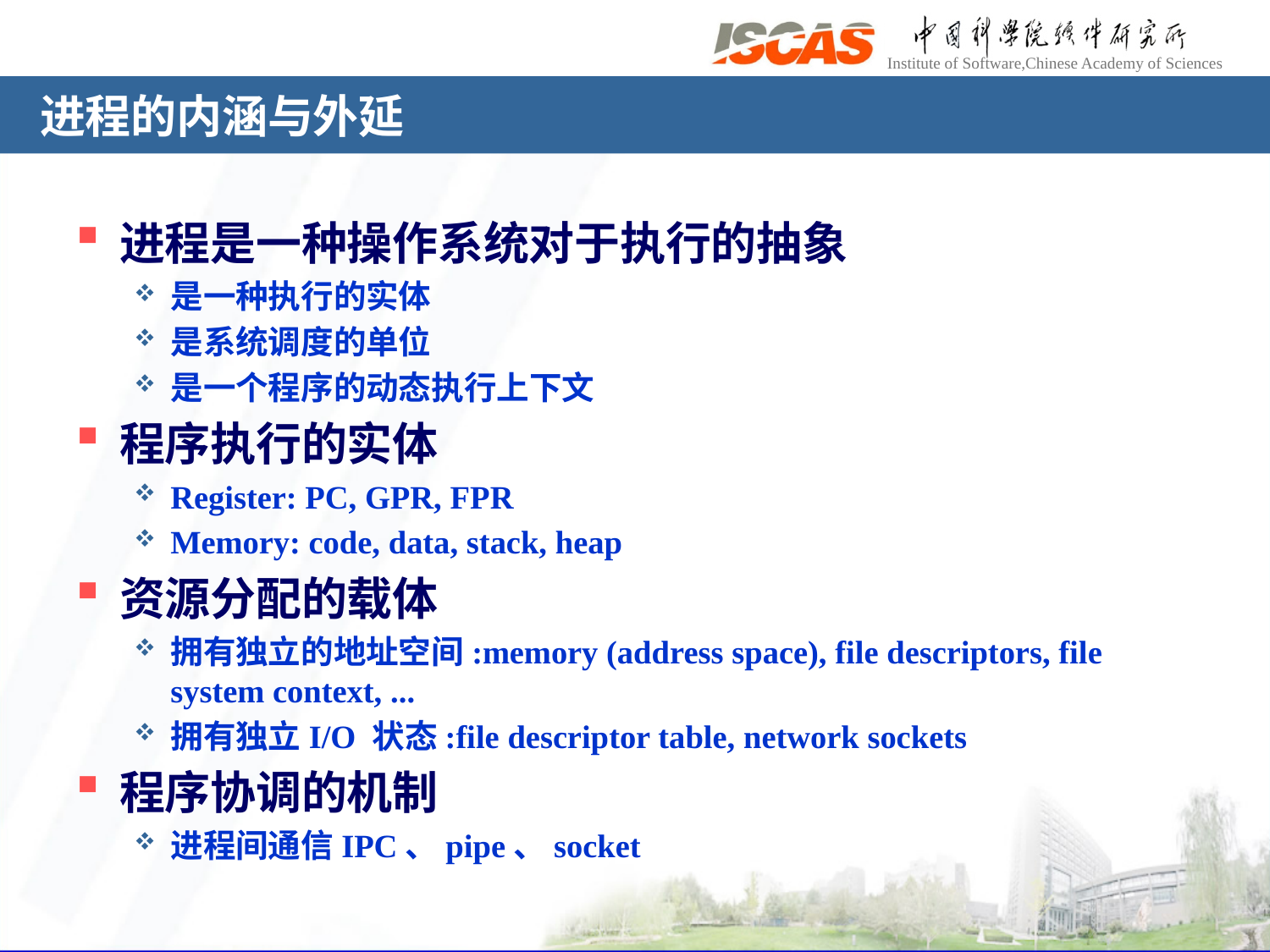

# 进程的内涵与外延
进程是一种操作系统对于执行的抽象
是一种执行的实体
是系统调度的单位
是一个程序的动态执行上下文
程序执行的实体
Register: PC, GPR, FPR
Memory: code, data, stack, heap
资源分配的载体
拥有独立的地址空间:memory (address space), file descriptors, file system context, ...
拥有独立I/O 状态:file descriptor table, network sockets
程序协调的机制
进程间通信IPC、pipe、socket